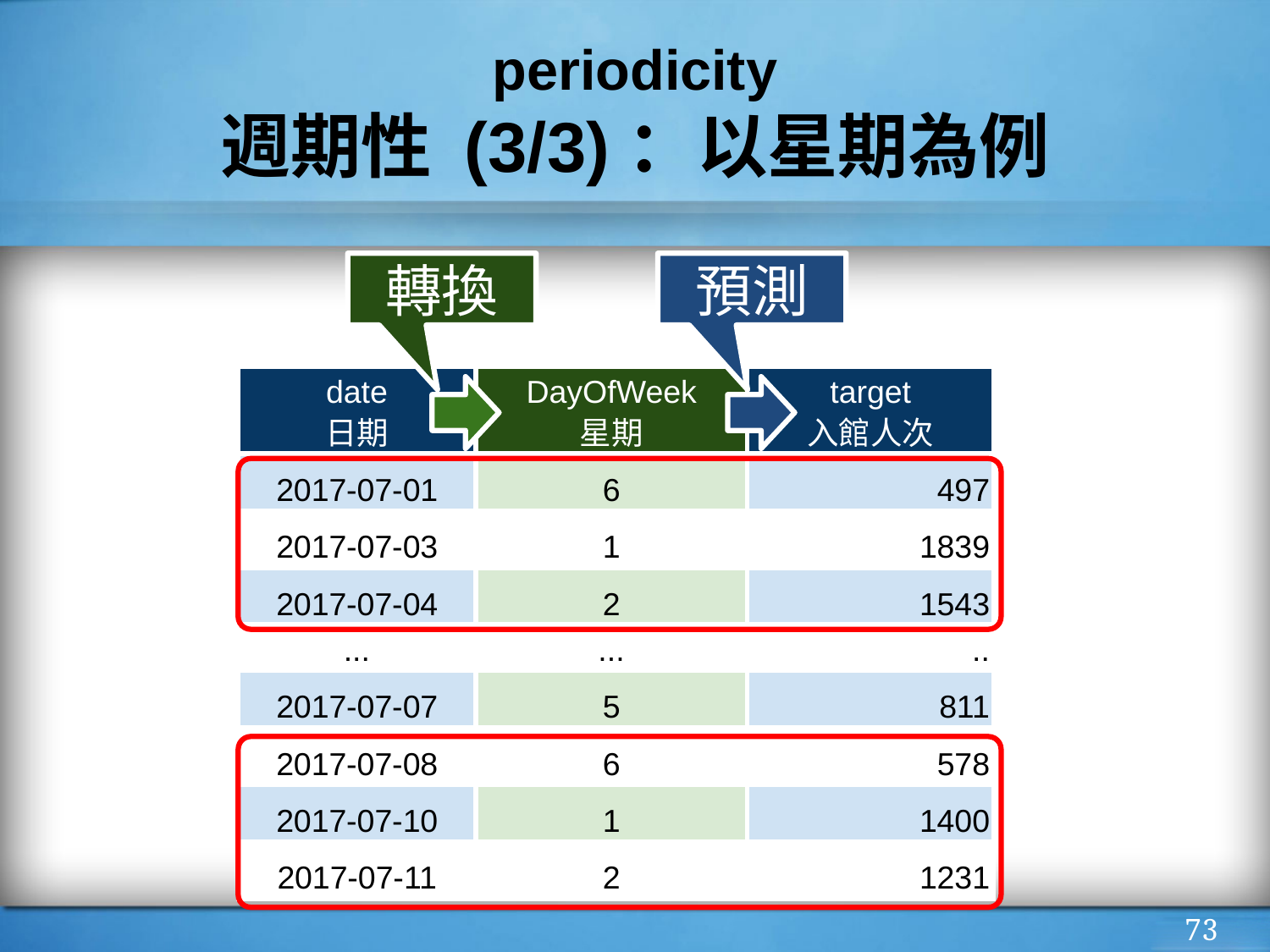

# periodicity 週期性 (3/3)：以星期為例
轉換
預測
| date 日期 | DayOfWeek 星期 | target 入館人次 |
| --- | --- | --- |
| 2017-07-01 | 6 | 497 |
| 2017-07-03 | 1 | 1839 |
| 2017-07-04 | 2 | 1543 |
| ... | ... | .. |
| 2017-07-07 | 5 | 811 |
| 2017-07-08 | 6 | 578 |
| 2017-07-10 | 1 | 1400 |
| 2017-07-11 | 2 | 1231 |

73